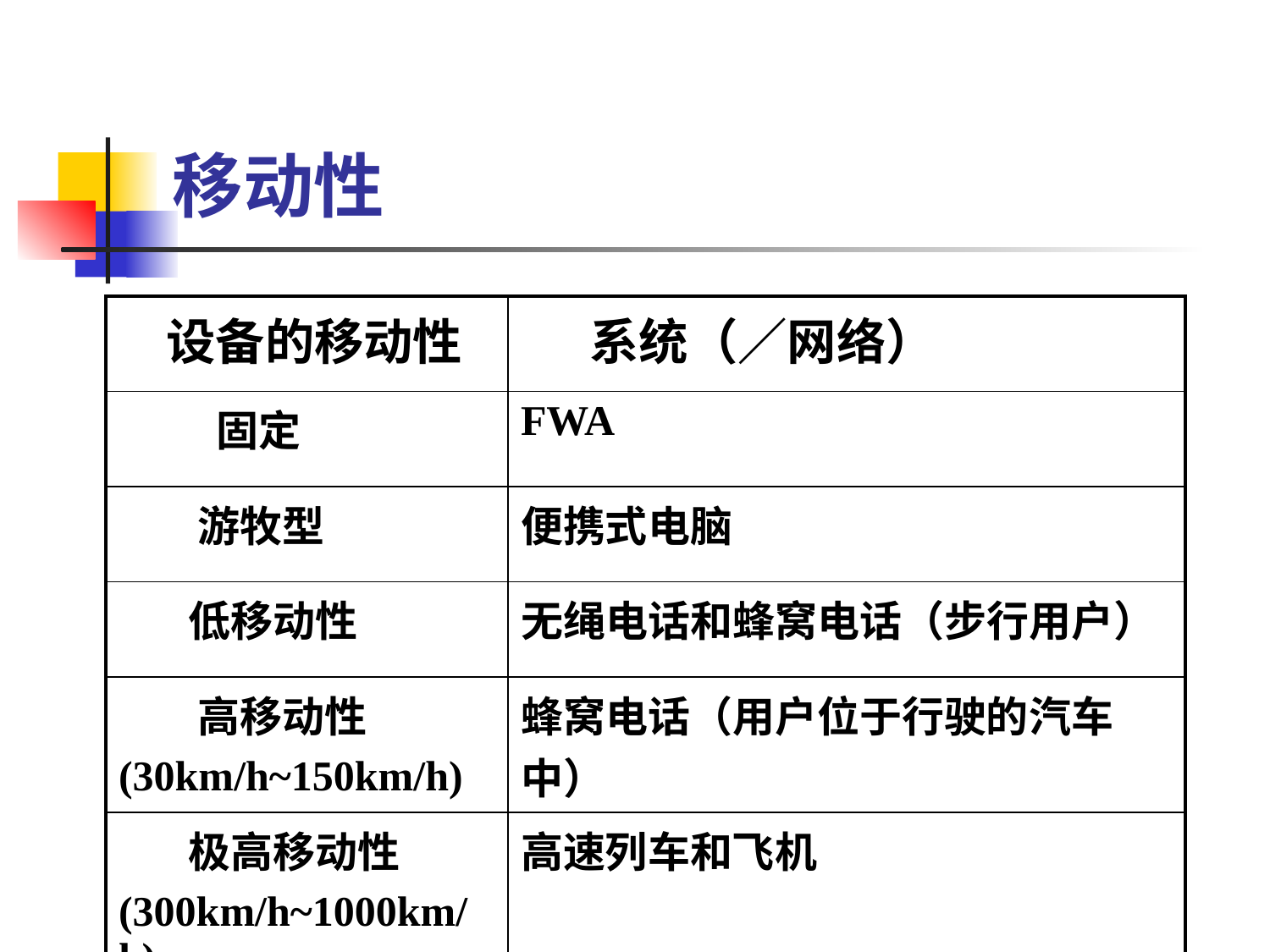

# 移动性
| 设备的移动性 | 系统（／网络） |
| --- | --- |
| 固定 | FWA |
| 游牧型 | 便携式电脑 |
| 低移动性 | 无绳电话和蜂窝电话（步行用户） |
| 高移动性 (30km/h~150km/h) | 蜂窝电话（用户位于行驶的汽车中） |
| 极高移动性 (300km/h~1000km/h) | 高速列车和飞机 |